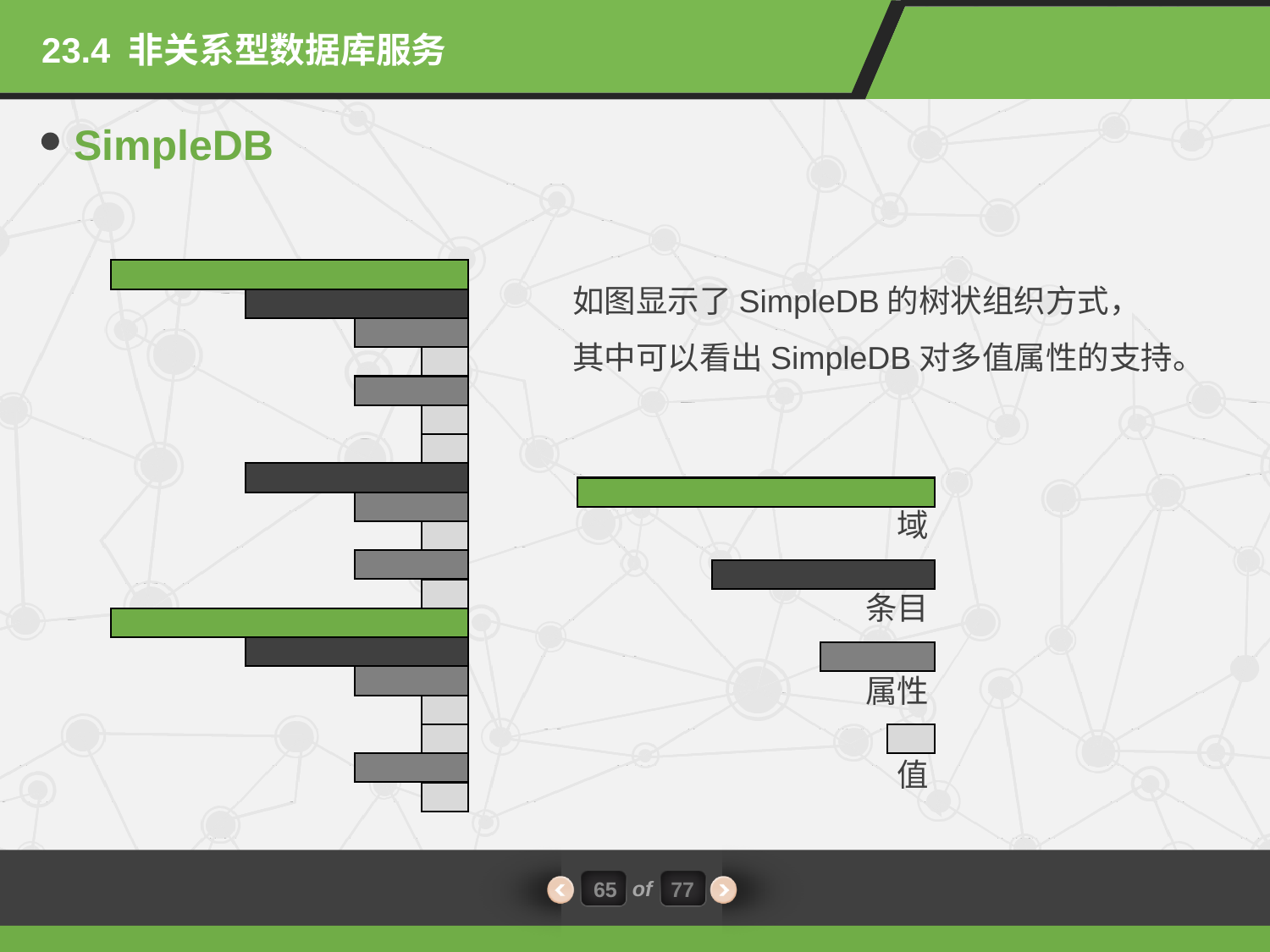

23.4 非关系型数据库服务
SimpleDB

如图显示了SimpleDB的树状组织方式，
其中可以看出SimpleDB对多值属性的支持。

域

条目

属性

值
65